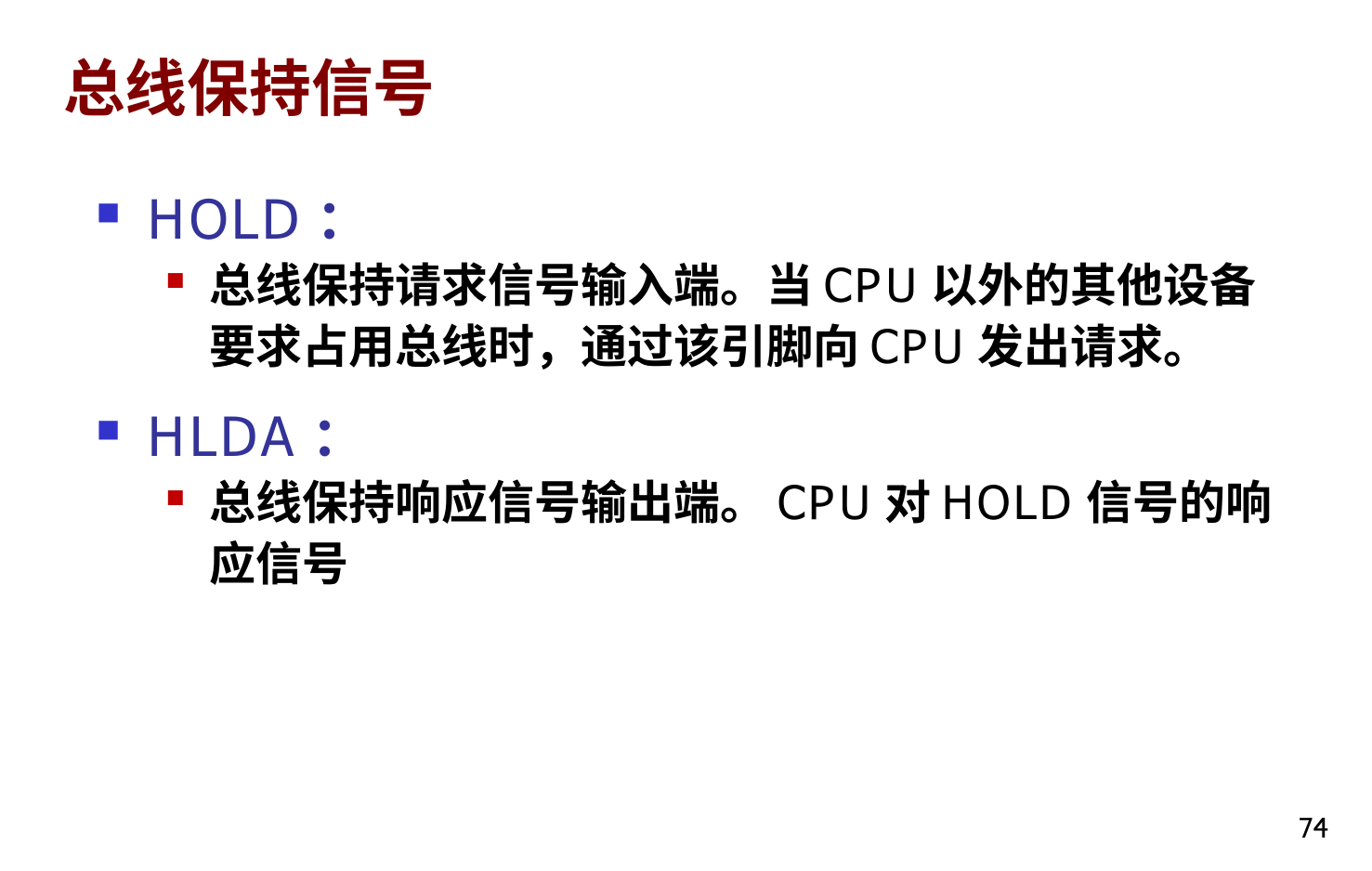

# 总线保持信号
HOLD：
总线保持请求信号输入端。当CPU以外的其他设备要求占用总线时，通过该引脚向CPU发出请求。
HLDA：
总线保持响应信号输出端。CPU对HOLD信号的响应信号
74